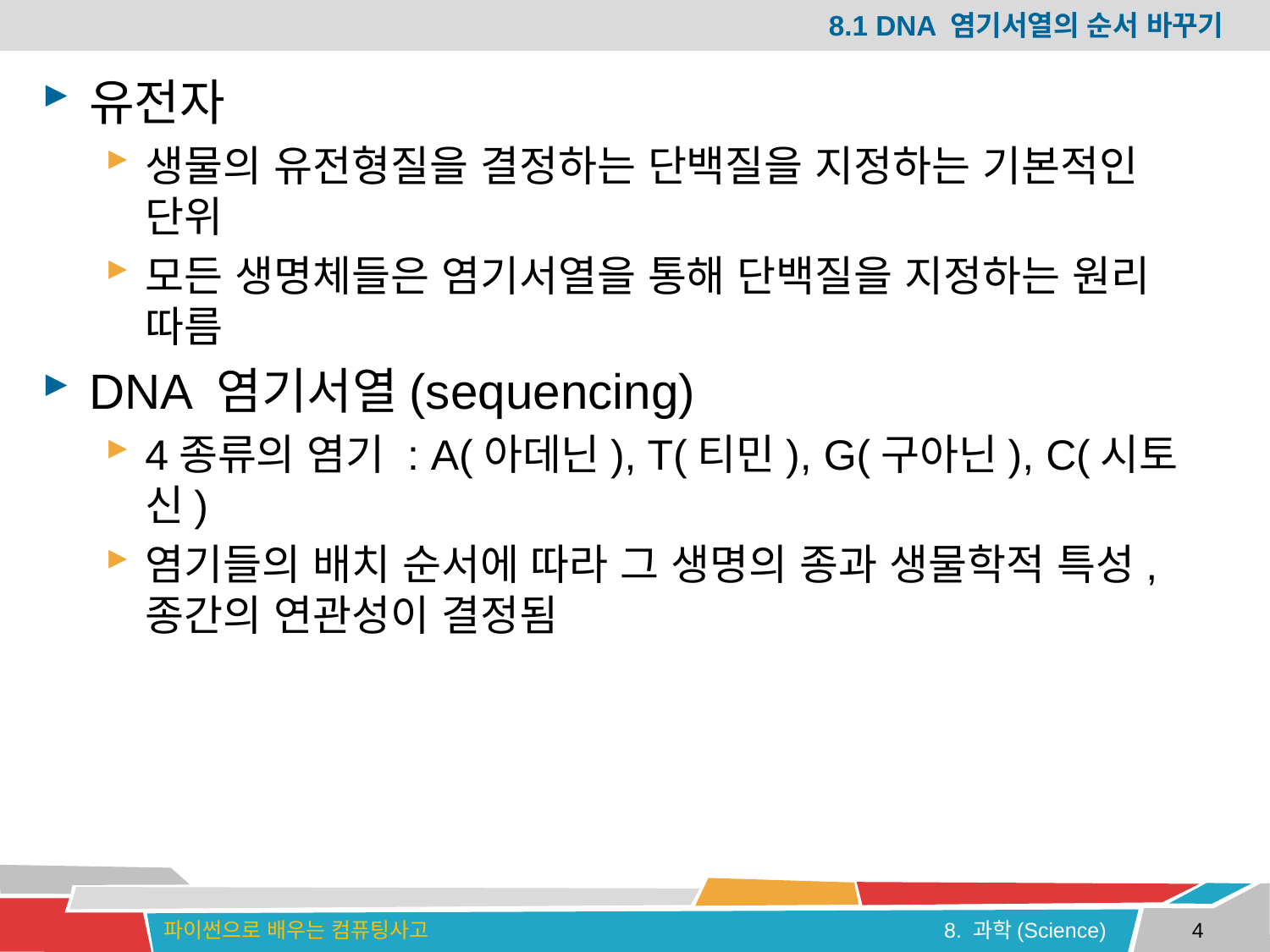

# 8.1 DNA 염기서열의 순서 바꾸기
유전자
생물의 유전형질을 결정하는 단백질을 지정하는 기본적인 단위
모든 생명체들은 염기서열을 통해 단백질을 지정하는 원리 따름
DNA 염기서열(sequencing)
4종류의 염기 : A(아데닌), T(티민), G(구아닌), C(시토신)
염기들의 배치 순서에 따라 그 생명의 종과 생물학적 특성,
종간의 연관성이 결정됨
4